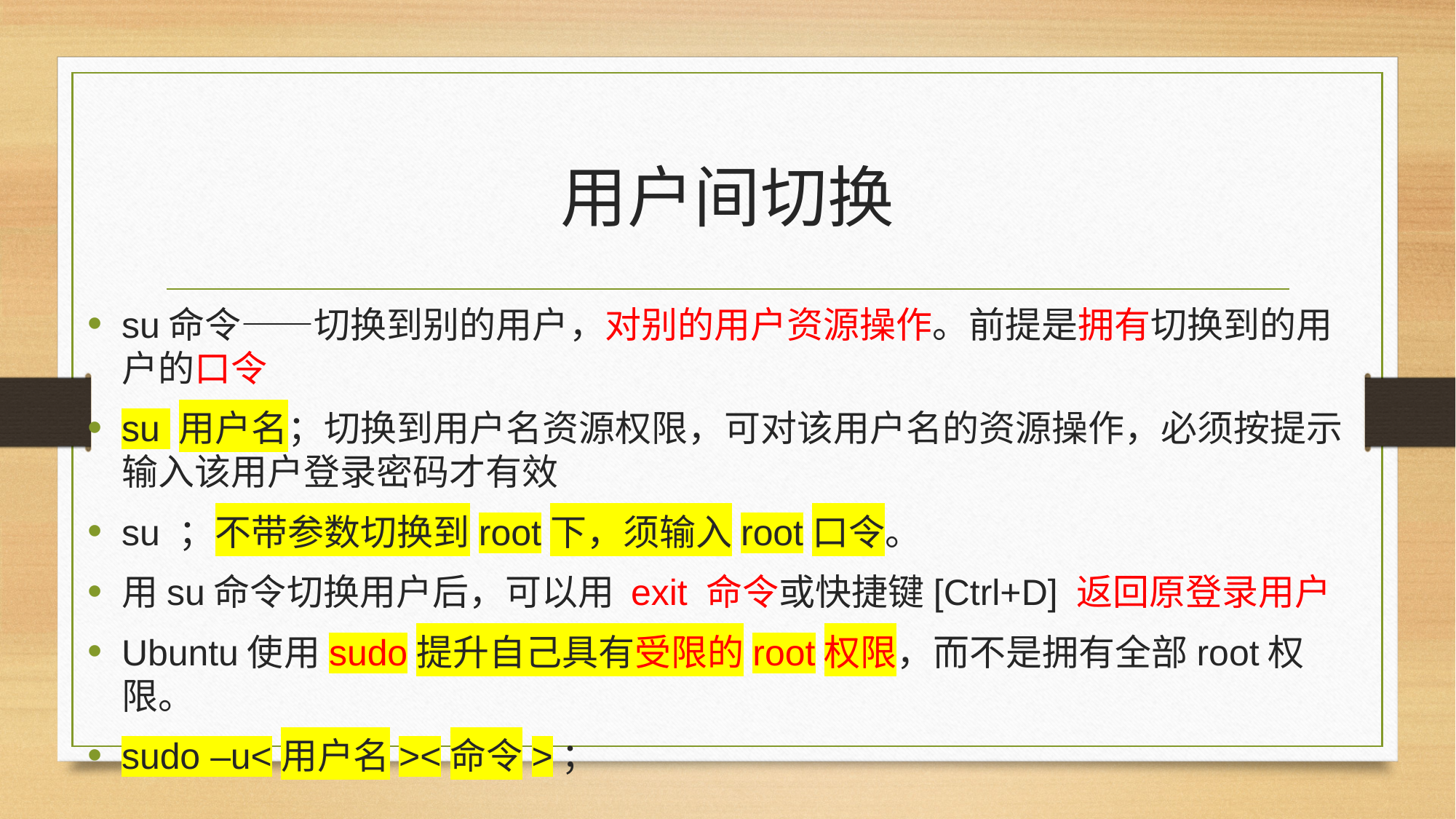

# 用户间切换
su命令——切换到别的用户，对别的用户资源操作。前提是拥有切换到的用户的口令
su 用户名；切换到用户名资源权限，可对该用户名的资源操作，必须按提示输入该用户登录密码才有效
su ；不带参数切换到root下，须输入root口令。
用su命令切换用户后，可以用 exit 命令或快捷键[Ctrl+D] 返回原登录用户
Ubuntu使用sudo提升自己具有受限的root权限，而不是拥有全部root权限。
sudo –u<用户名><命令>；